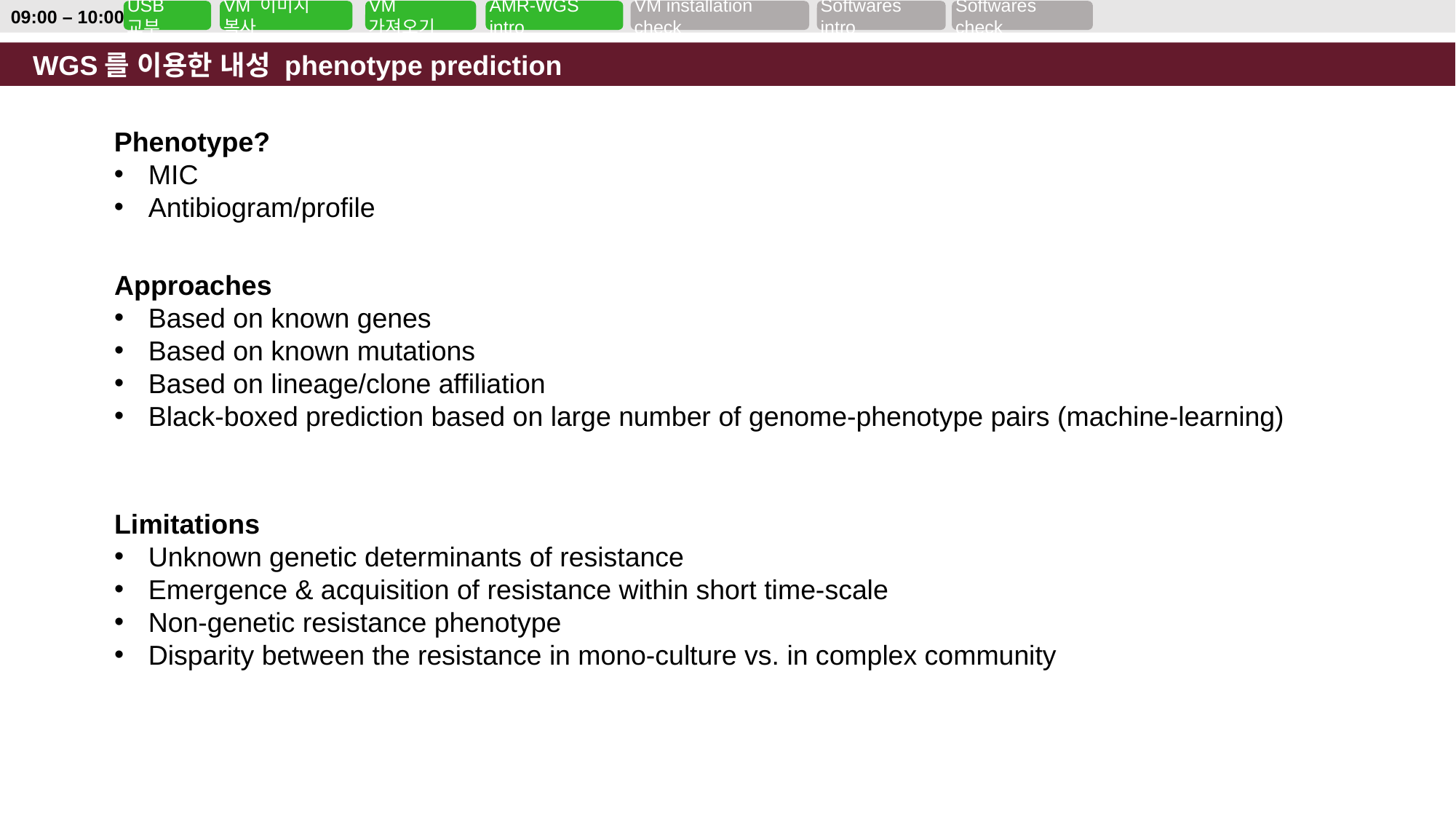

09:00 – 10:00
USB 교부
VM 이미지 복사
VM 가져오기
AMR-WGS intro
VM installation check
Softwares intro
Softwares check
WGS를 이용한 내성 phenotype prediction
Phenotype?
MIC
Antibiogram/profile
Approaches
Based on known genes
Based on known mutations
Based on lineage/clone affiliation
Black-boxed prediction based on large number of genome-phenotype pairs (machine-learning)
Limitations
Unknown genetic determinants of resistance
Emergence & acquisition of resistance within short time-scale
Non-genetic resistance phenotype
Disparity between the resistance in mono-culture vs. in complex community